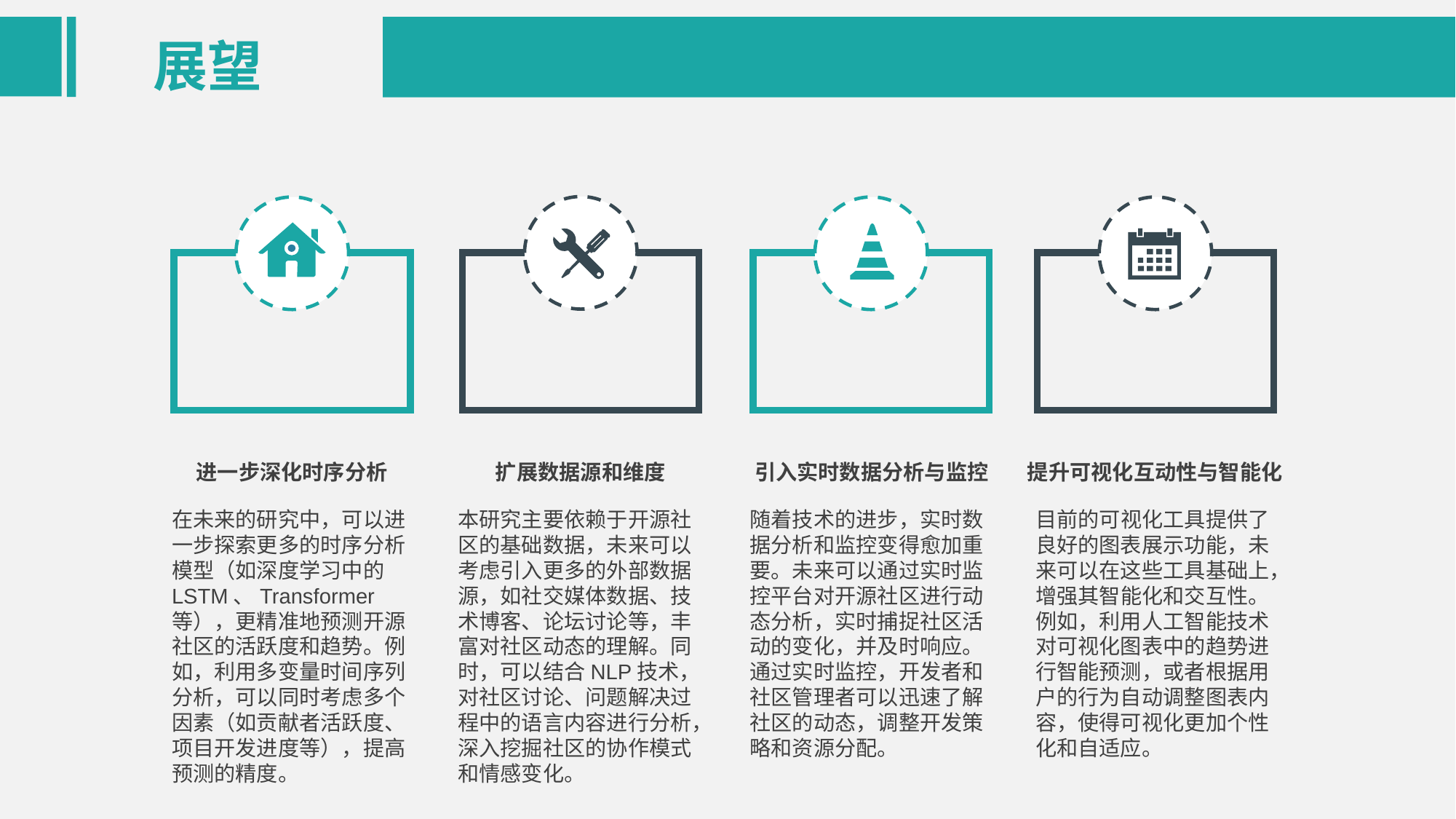

展望

进一步深化时序分析
扩展数据源和维度
引入实时数据分析与监控
提升可视化互动性与智能化
在未来的研究中，可以进一步探索更多的时序分析模型（如深度学习中的LSTM、Transformer等），更精准地预测开源社区的活跃度和趋势。例如，利用多变量时间序列分析，可以同时考虑多个因素（如贡献者活跃度、项目开发进度等），提高预测的精度。
本研究主要依赖于开源社区的基础数据，未来可以考虑引入更多的外部数据源，如社交媒体数据、技术博客、论坛讨论等，丰富对社区动态的理解。同时，可以结合NLP技术，对社区讨论、问题解决过程中的语言内容进行分析，深入挖掘社区的协作模式和情感变化。
随着技术的进步，实时数据分析和监控变得愈加重要。未来可以通过实时监控平台对开源社区进行动态分析，实时捕捉社区活动的变化，并及时响应。通过实时监控，开发者和社区管理者可以迅速了解社区的动态，调整开发策略和资源分配。
目前的可视化工具提供了良好的图表展示功能，未来可以在这些工具基础上，增强其智能化和交互性。例如，利用人工智能技术对可视化图表中的趋势进行智能预测，或者根据用户的行为自动调整图表内容，使得可视化更加个性化和自适应。